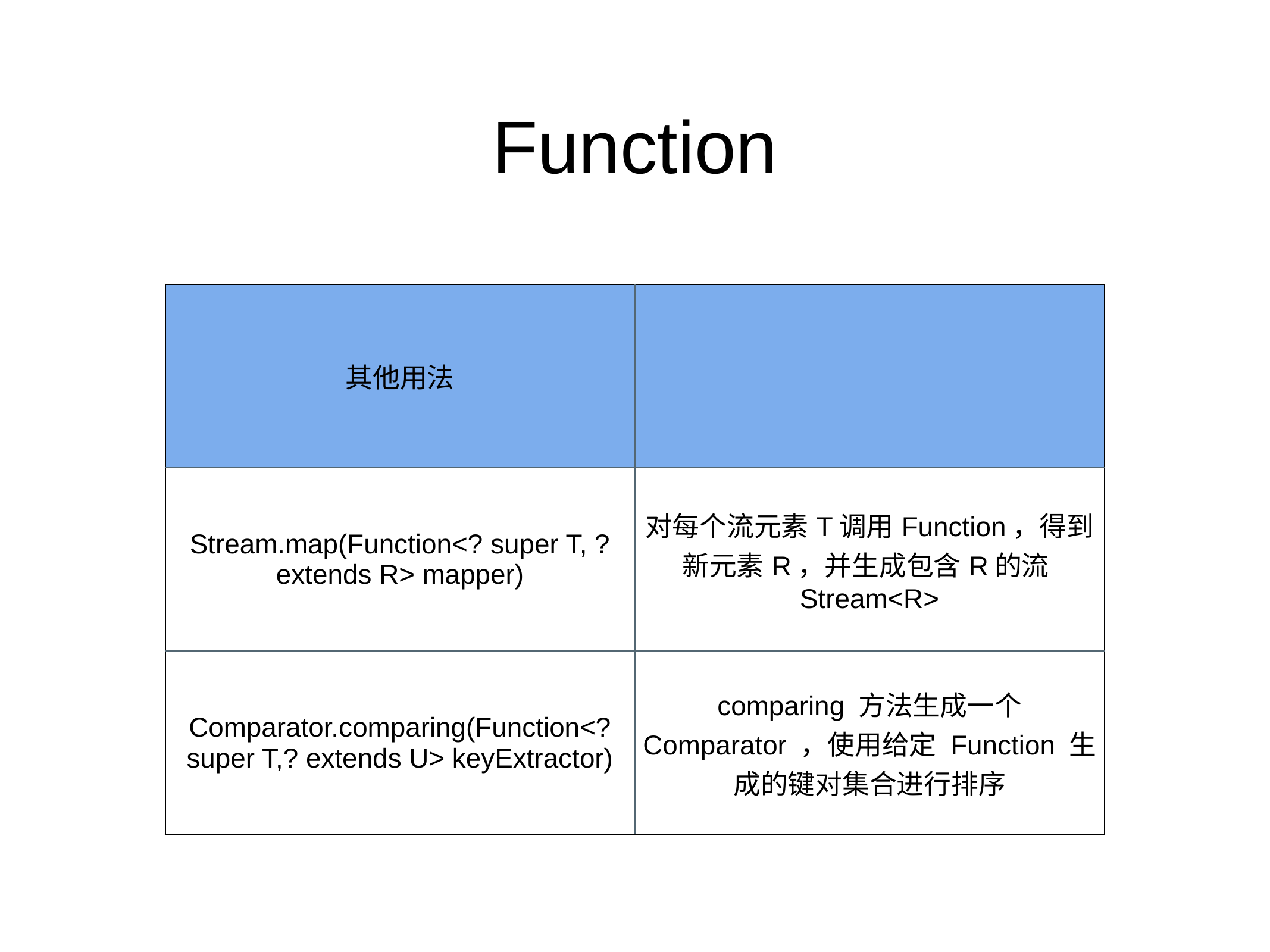

Function
| 其他用法 |  |
| --- | --- |
| Stream.map(Function<? super T, ? extends R> mapper) | 对每个流元素T调用Function，得到新元素R，并生成包含R的流Stream<R> |
| Comparator.comparing(Function<? super T,? extends U> keyExtractor) | comparing 方法生成一个 Comparator ，使用给定 Function 生成的键对集合进行排序 |